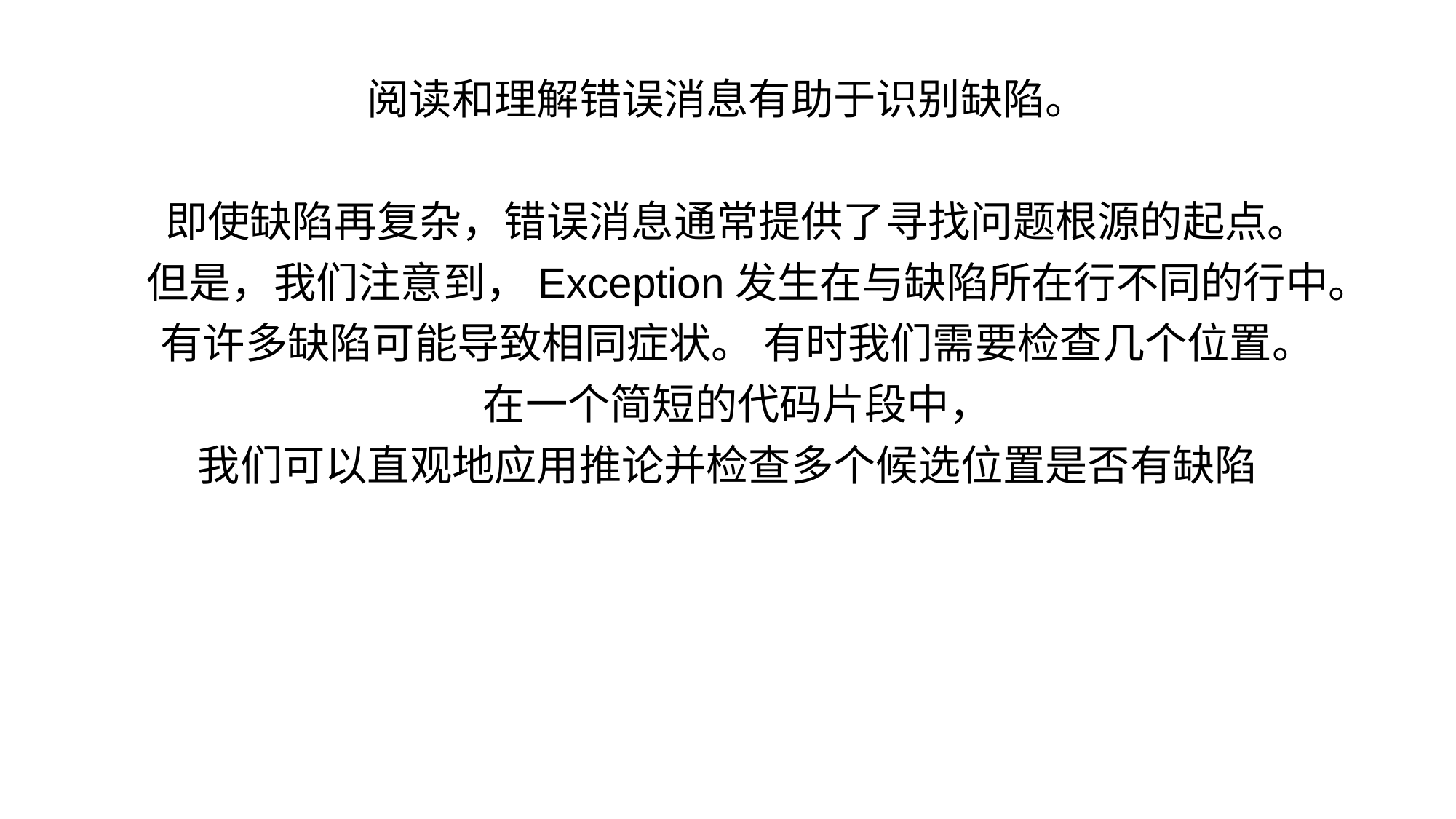

阅读和理解错误消息有助于识别缺陷。

 即使缺陷再复杂，错误消息通常提供了寻找问题根源的起点。
 但是，我们注意到，Exception发生在与缺陷所在行不同的行中。
 有许多缺陷可能导致相同症状。 有时我们需要检查几个位置。
 在一个简短的代码片段中，
我们可以直观地应用推论并检查多个候选位置是否有缺陷